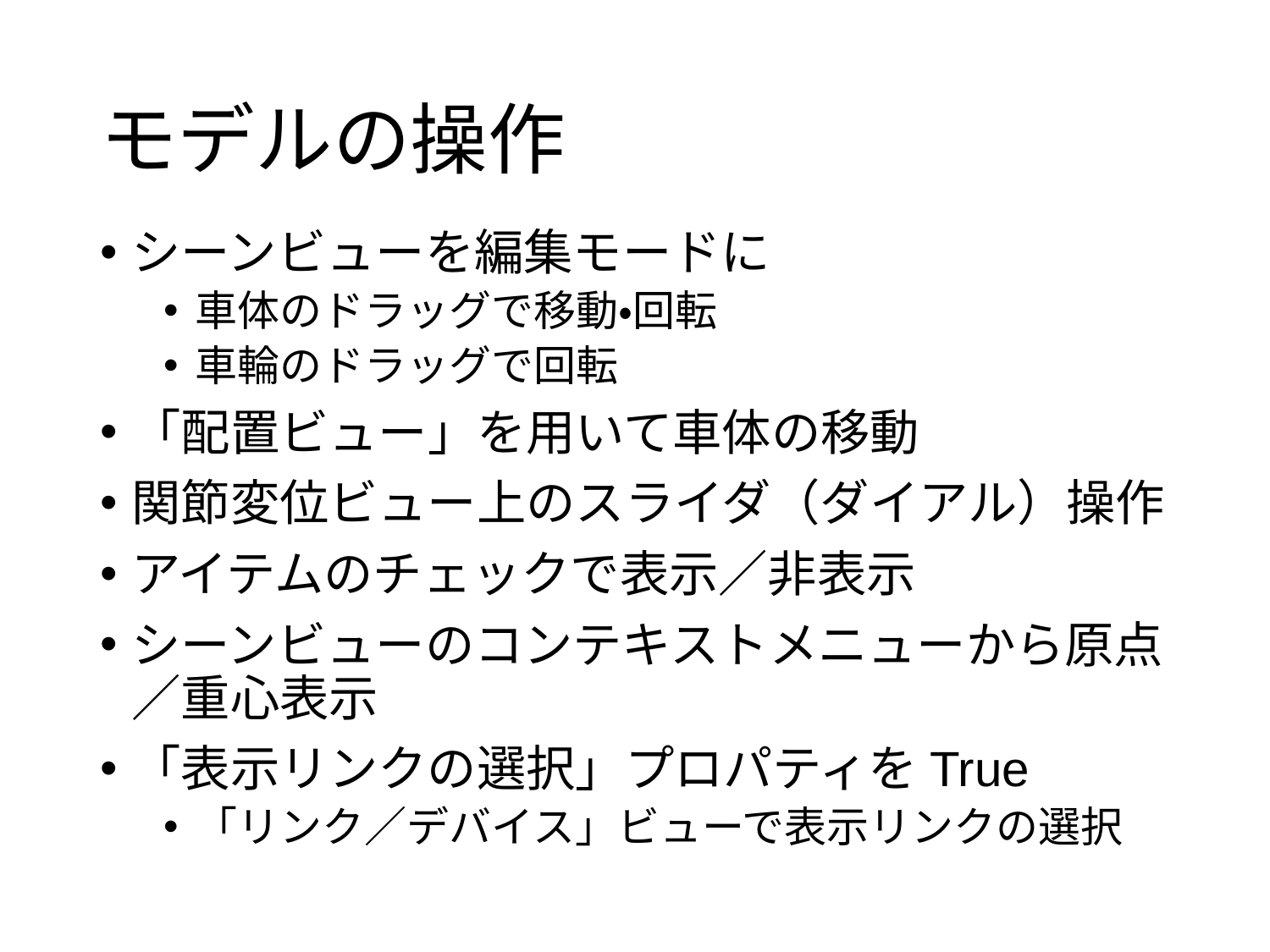

# モデルの操作
シーンビューを編集モードに
車体のドラッグで移動・回転
車輪のドラッグで回転
「配置ビュー」を用いて車体の移動
関節変位ビュー上のスライダ（ダイアル）操作
アイテムのチェックで表示／非表示
シーンビューのコンテキストメニューから原点／重心表示
「表示リンクの選択」プロパティをTrue
「リンク／デバイス」ビューで表示リンクの選択